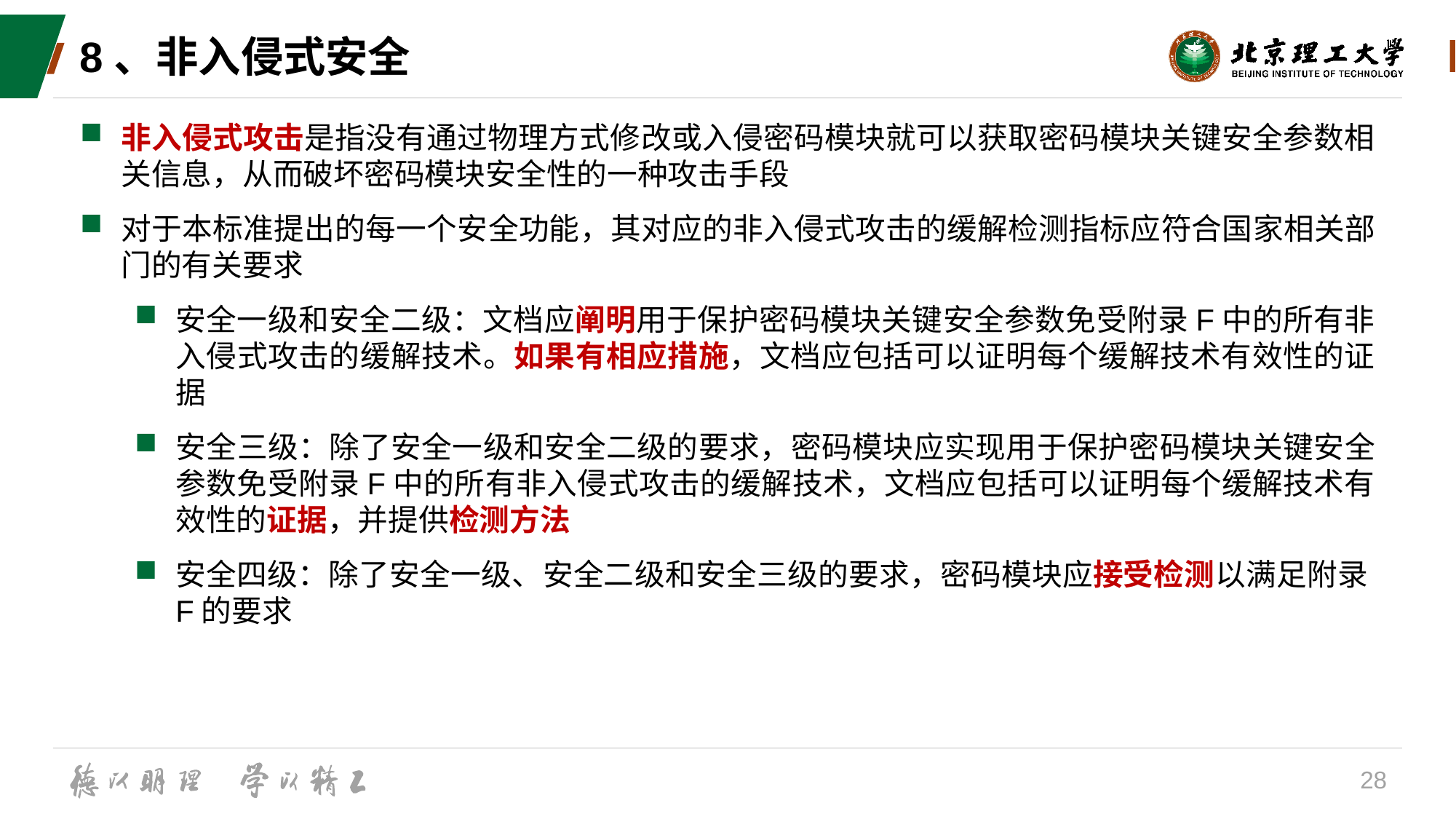

# 8、非入侵式安全
非入侵式攻击是指没有通过物理方式修改或入侵密码模块就可以获取密码模块关键安全参数相关信息，从而破坏密码模块安全性的一种攻击手段
对于本标准提出的每一个安全功能，其对应的非入侵式攻击的缓解检测指标应符合国家相关部门的有关要求
安全一级和安全二级：文档应阐明用于保护密码模块关键安全参数免受附录F中的所有非入侵式攻击的缓解技术。如果有相应措施，文档应包括可以证明每个缓解技术有效性的证据
安全三级：除了安全一级和安全二级的要求，密码模块应实现用于保护密码模块关键安全参数免受附录F中的所有非入侵式攻击的缓解技术，文档应包括可以证明每个缓解技术有效性的证据，并提供检测方法
安全四级：除了安全一级、安全二级和安全三级的要求，密码模块应接受检测以满足附录F的要求